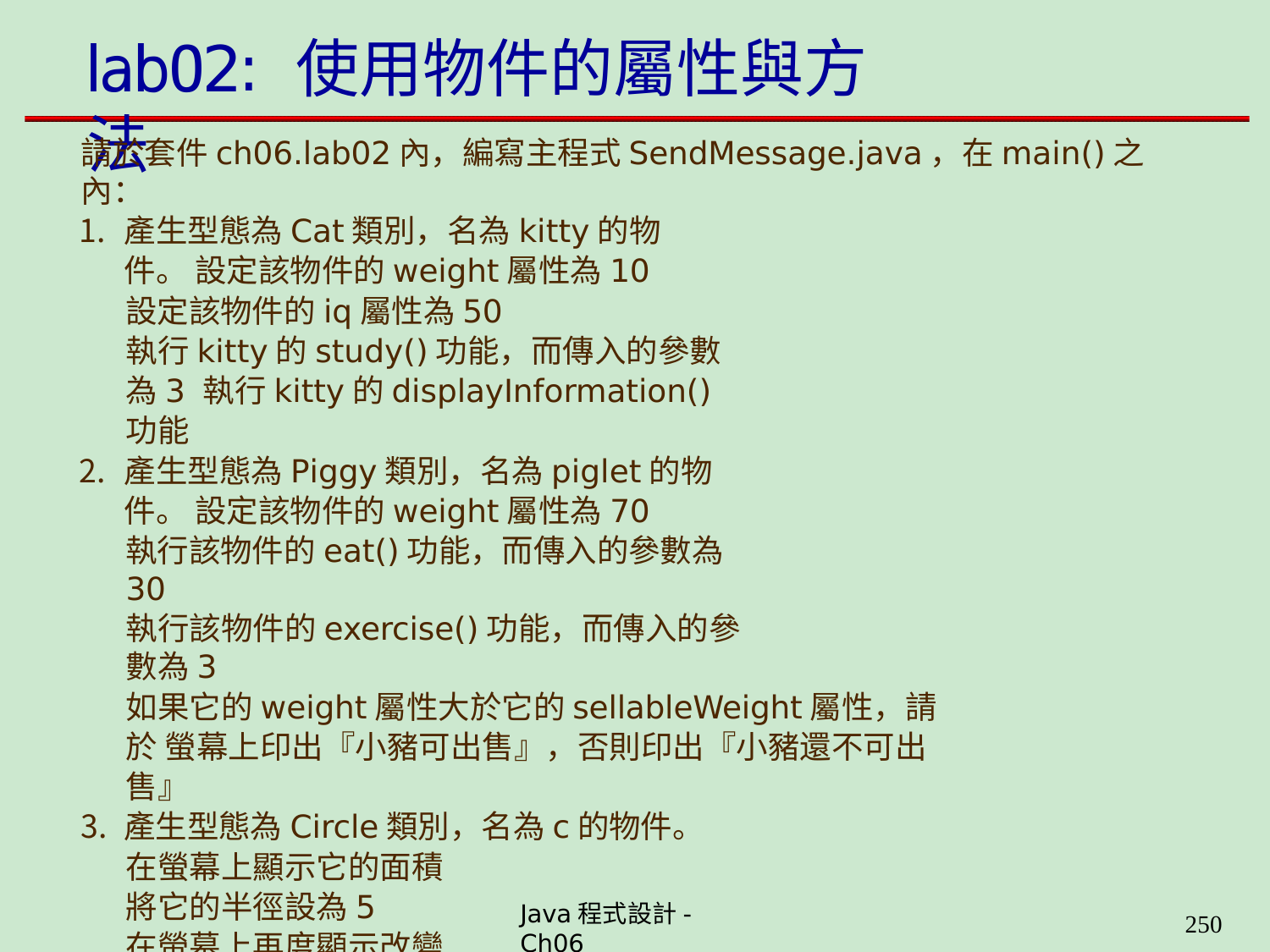

# lab02: 使用物件的屬性與方法
請於套件ch06.lab02內，編寫主程式SendMessage.java，在main()之內：
產生型態為Cat類別，名為kitty的物件。 設定該物件的weight屬性為10
設定該物件的iq屬性為50
執行kitty的study()功能，而傳入的參數為3 執行kitty的displayInformation()功能
產生型態為Piggy類別，名為piglet的物件。 設定該物件的weight屬性為70
執行該物件的eat()功能，而傳入的參數為30
執行該物件的exercise()功能，而傳入的參數為3
如果它的weight屬性大於它的sellableWeight屬性，請於 螢幕上印出『小豬可出售』，否則印出『小豬還不可出售』
產生型態為Circle類別，名為c的物件。
在螢幕上顯示它的面積 將它的半徑設為5
在螢幕上再度顯示改變半徑後的圓面積

由套件ch06.lab02內有Cat類別、Piggy類別、Circle類別的定義。
Java程式設計-Ch06
250